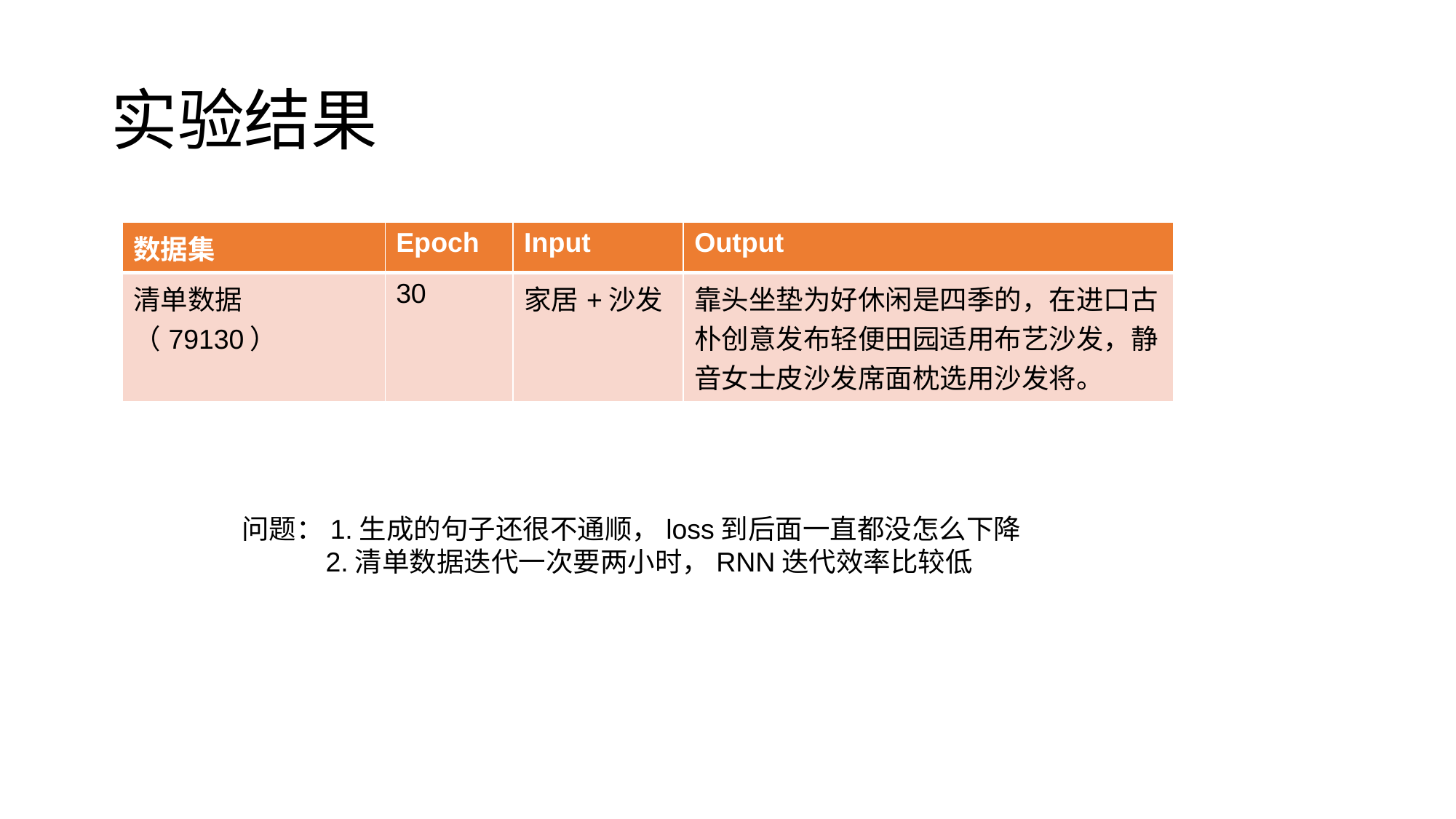

# 实验结果
| 数据集 | Epoch | Input | Output |
| --- | --- | --- | --- |
| 清单数据（79130） | 30 | 家居+沙发 | 靠头坐垫为好休闲是四季的，在进口古朴创意发布轻便田园适用布艺沙发，静音女士皮沙发席面枕选用沙发将。 |
问题：1.生成的句子还很不通顺，loss到后面一直都没怎么下降
           2.清单数据迭代一次要两小时，RNN迭代效率比较低